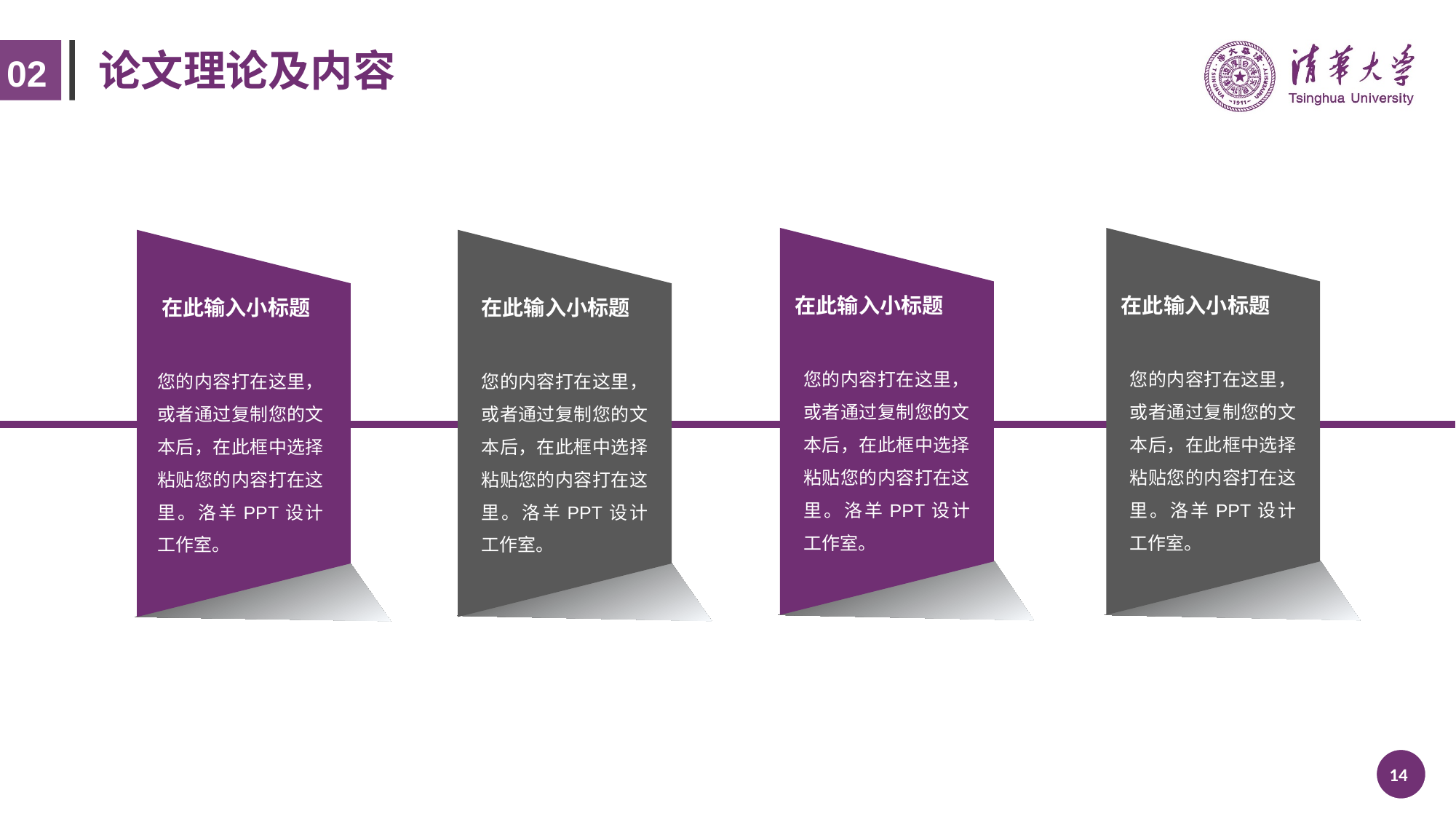

# 论文理论及内容
02
在此输入小标题
在此输入小标题
在此输入小标题
在此输入小标题

您的内容打在这里，或者通过复制您的文本后，在此框中选择粘贴您的内容打在这里。洛羊PPT设计工作室。
您的内容打在这里，或者通过复制您的文本后，在此框中选择粘贴您的内容打在这里。洛羊PPT设计工作室。
您的内容打在这里，或者通过复制您的文本后，在此框中选择粘贴您的内容打在这里。洛羊PPT设计工作室。
您的内容打在这里，或者通过复制您的文本后，在此框中选择粘贴您的内容打在这里。洛羊PPT设计工作室。

14    /30